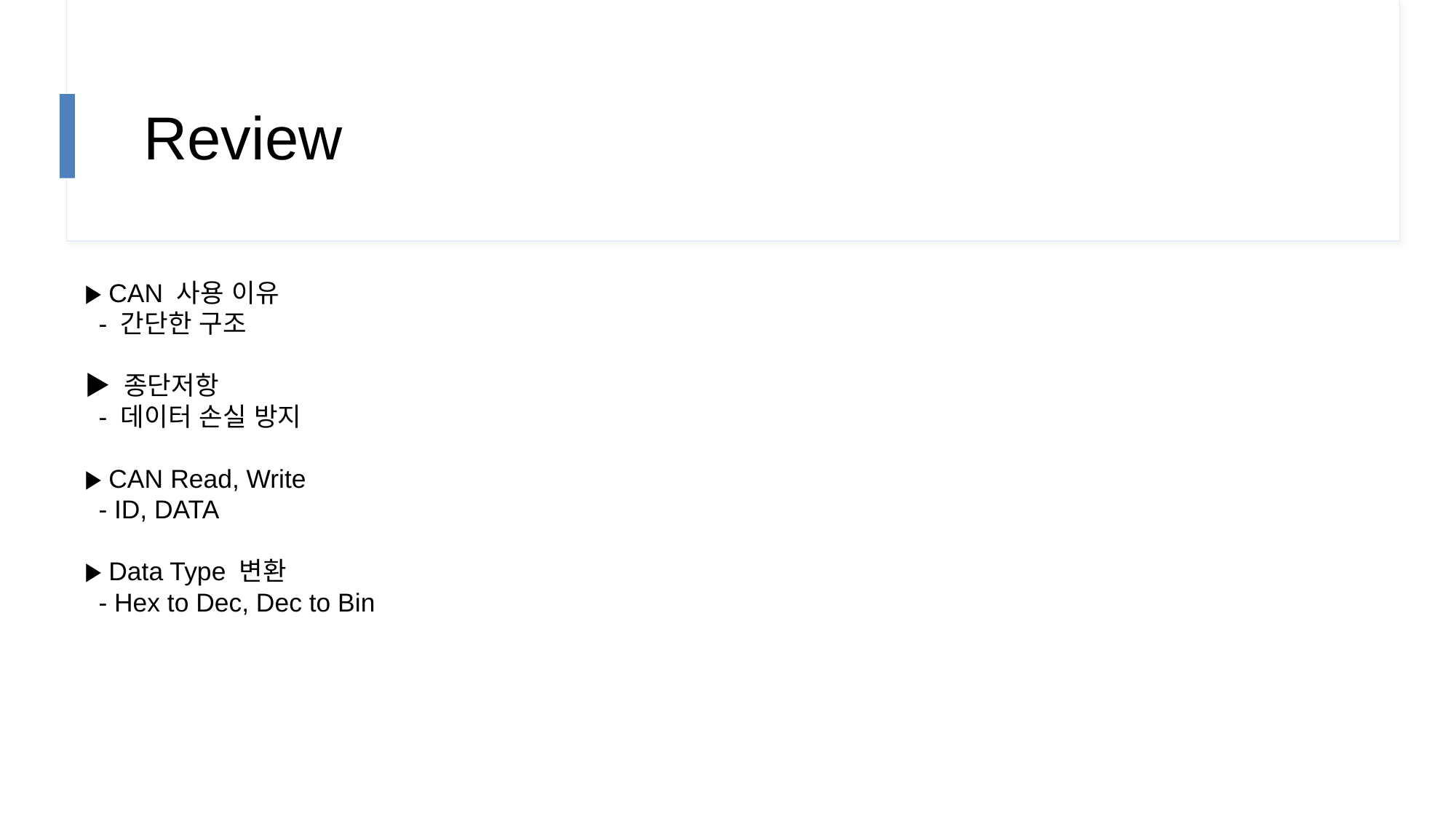

Review
▶ CAN 사용 이유
  - 간단한 구조

▶ 종단저항
  - 데이터 손실 방지

▶ CAN Read, Write
  - ID, DATA

▶ Data Type 변환
  - Hex to Dec, Dec to Bin